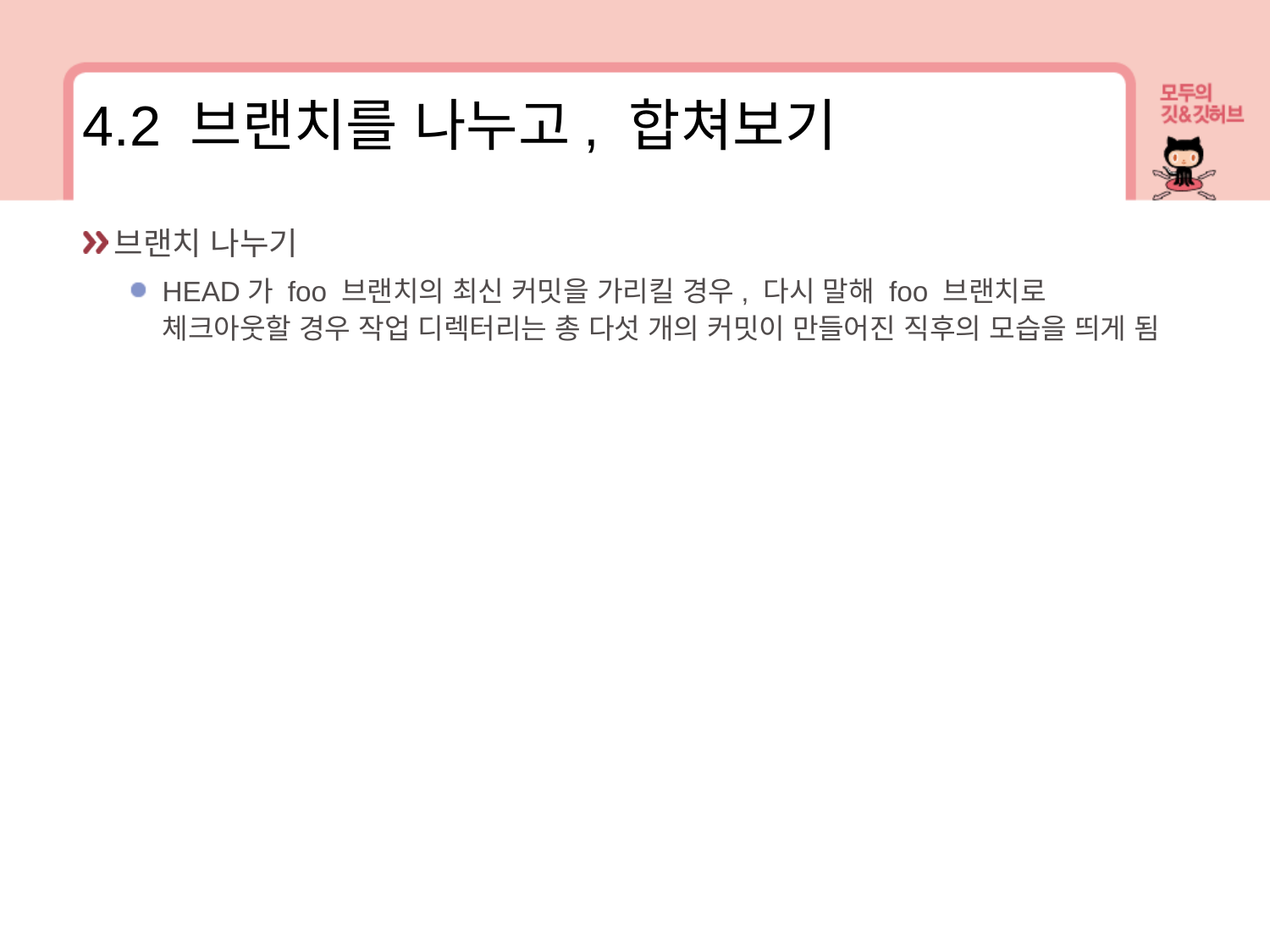

4.2 브랜치를 나누고, 합쳐보기
브랜치 나누기
HEAD가 foo 브랜치의 최신 커밋을 가리킬 경우, 다시 말해 foo 브랜치로 체크아웃할 경우 작업 디렉터리는 총 다섯 개의 커밋이 만들어진 직후의 모습을 띄게 됨